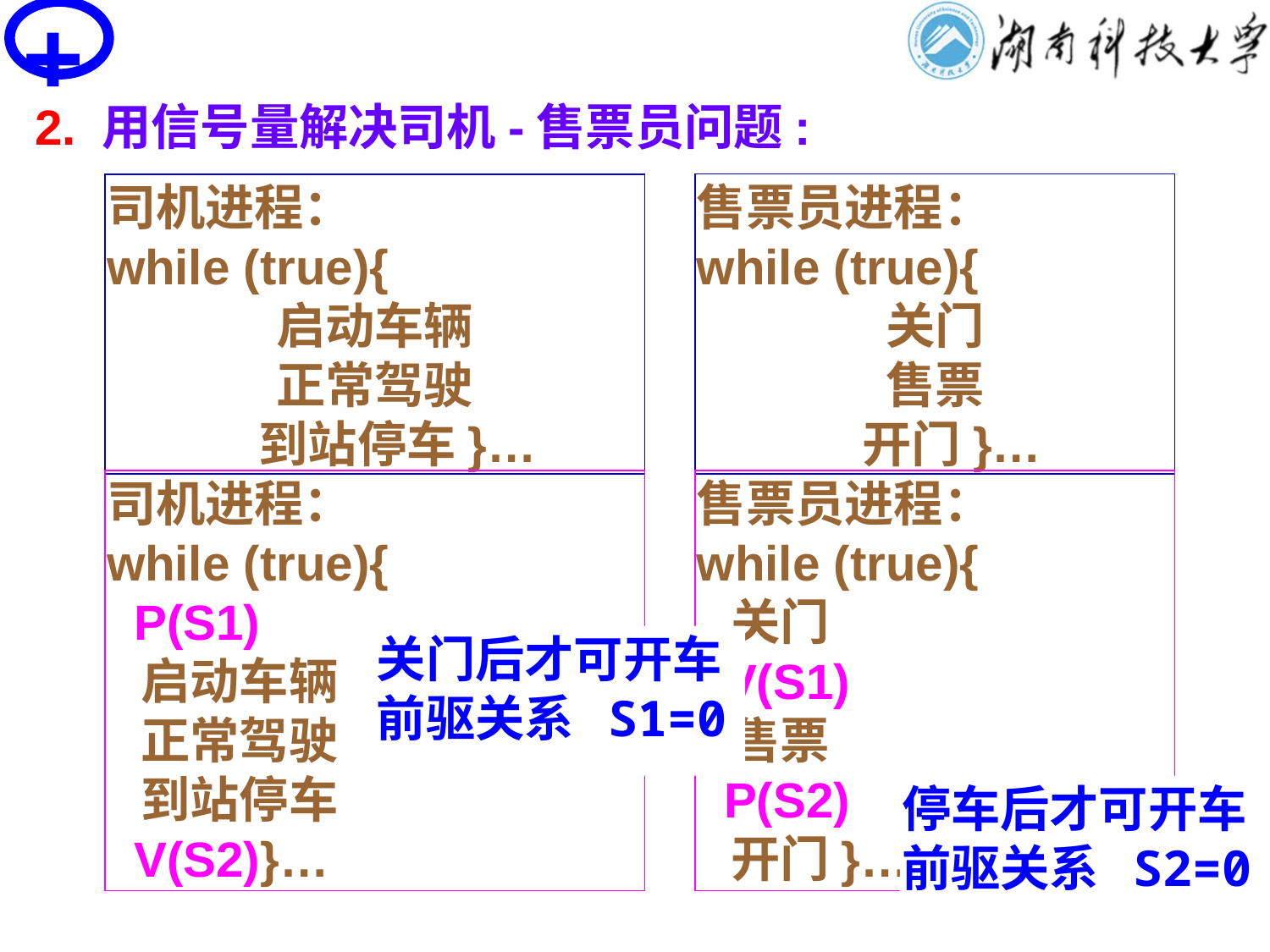

+

# PV操作思考题
2. 用信号量解决司机-售票员问题:
司机进程：
while (true){
启动车辆
正常驾驶
   到站停车}…
售票员进程：
while (true){
关门
售票
  开门}…
司机进程：
while (true){
  P(S1)
  启动车辆
  正常驾驶
  到站停车
  V(S2)}…
售票员进程：
while (true){
  关门
  V(S1)
  售票
  P(S2)
  开门}…
关门后才可开车
前驱关系  S1=0
停车后才可开车 前驱关系  S2=0